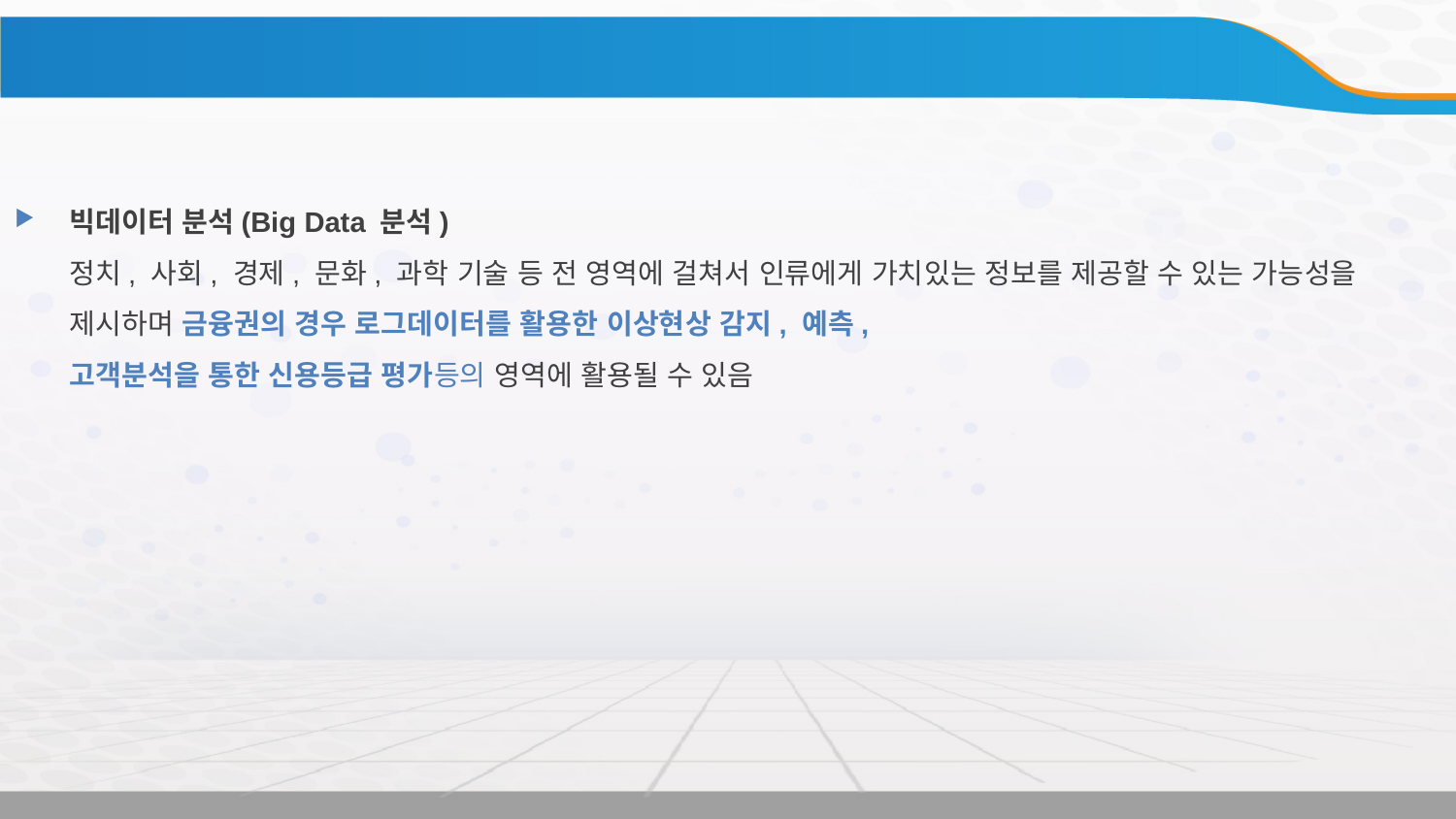

용어정리 – 빅데이터 분석
빅데이터 분석(Big Data 분석)
정치, 사회, 경제, 문화, 과학 기술 등 전 영역에 걸쳐서 인류에게 가치있는 정보를 제공할 수 있는 가능성을
제시하며 금융권의 경우 로그데이터를 활용한 이상현상 감지, 예측,
고객분석을 통한 신용등급 평가등의 영역에 활용될 수 있음